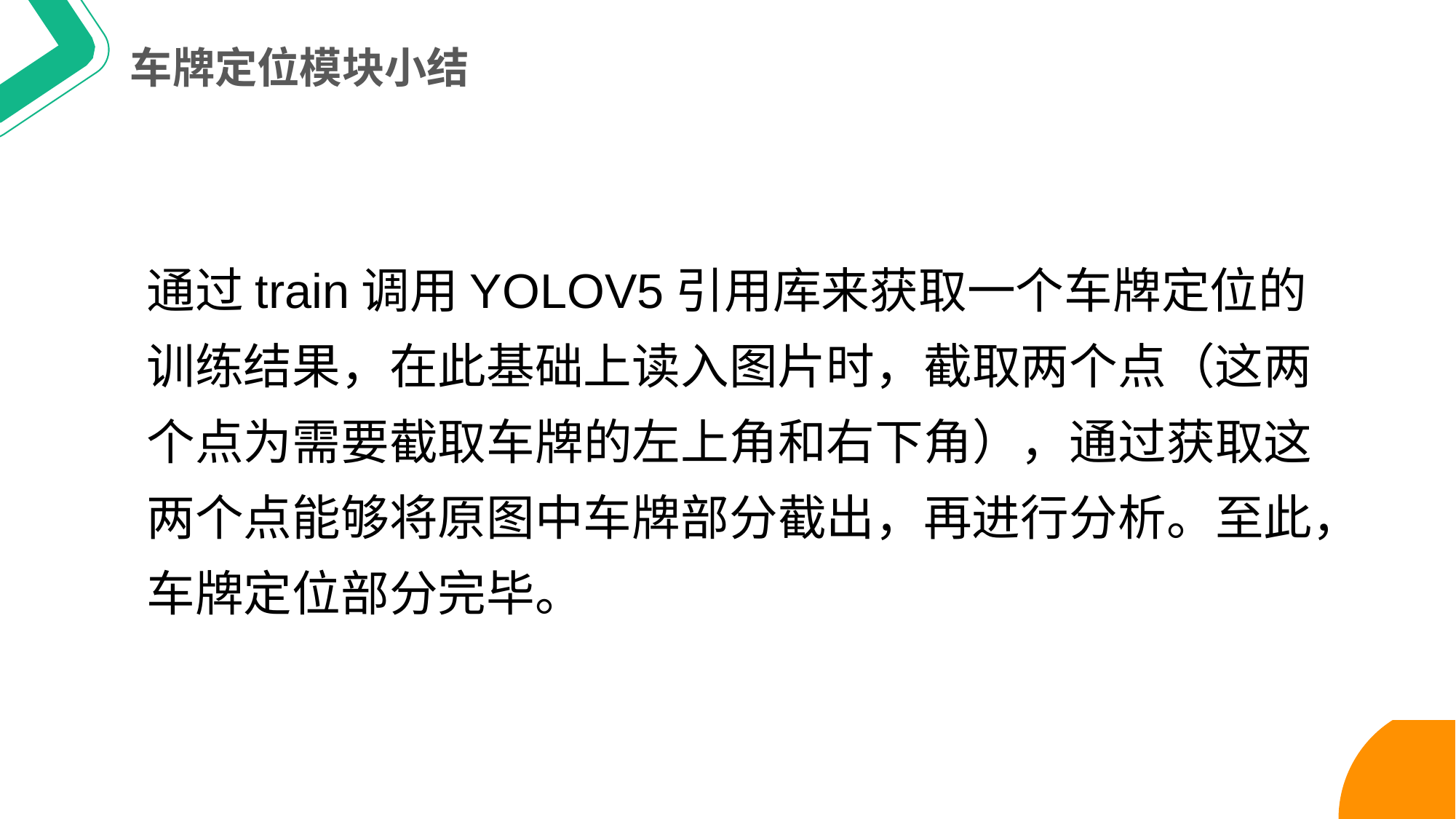

车牌定位模块小结

通过train调用YOLOV5引用库来获取一个车牌定位的训练结果，在此基础上读入图片时，截取两个点（这两个点为需要截取车牌的左上角和右下角），通过获取这两个点能够将原图中车牌部分截出，再进行分析。至此，车牌定位部分完毕。